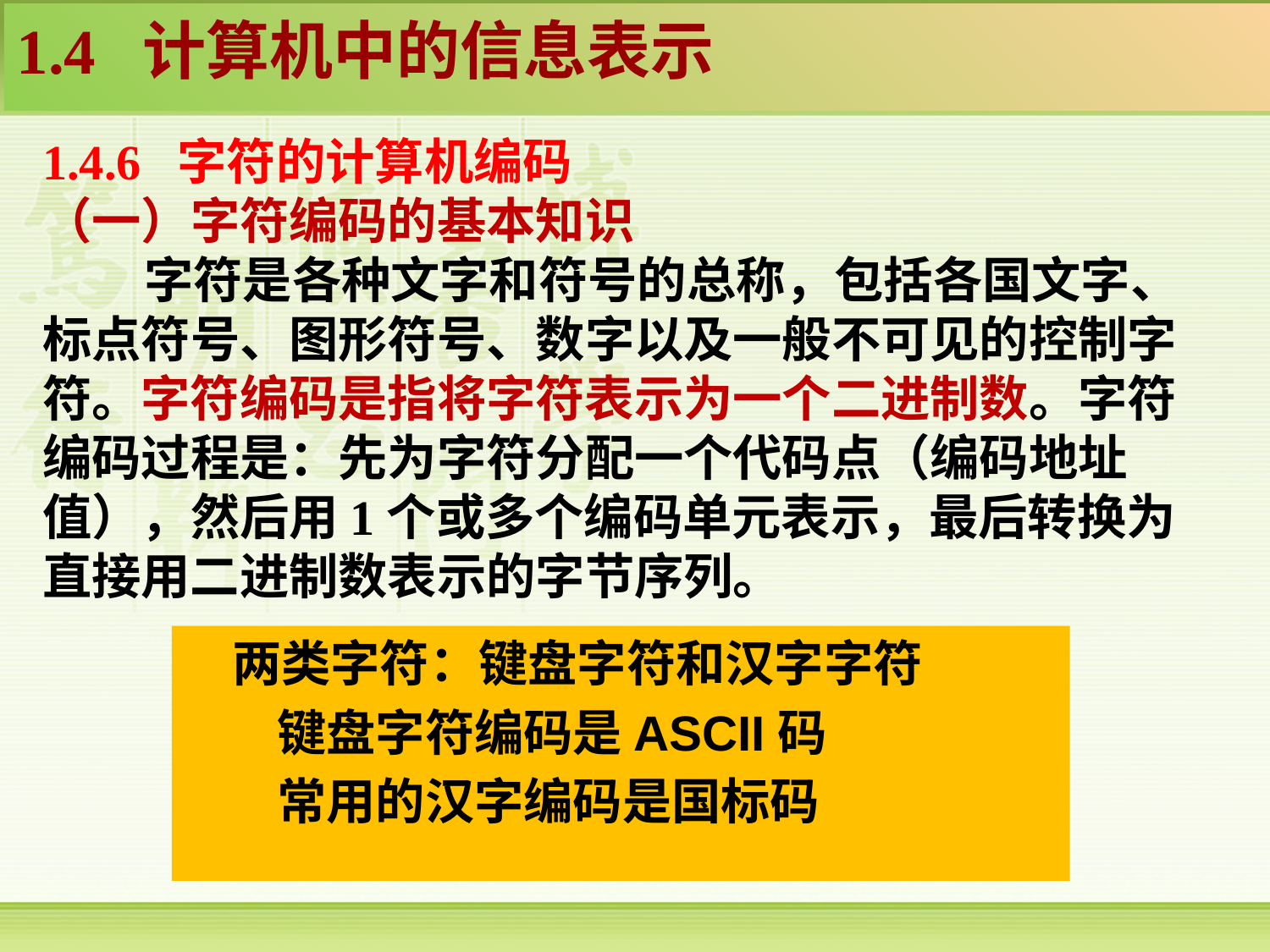

1.4  计算机中的信息表示
1.4.6  字符的计算机编码
（一）字符编码的基本知识
        字符是各种文字和符号的总称，包括各国文字、标点符号、图形符号、数字以及一般不可见的控制字符。字符编码是指将字符表示为一个二进制数。字符编码过程是：先为字符分配一个代码点（编码地址值），然后用1个或多个编码单元表示，最后转换为直接用二进制数表示的字节序列。
 两类字符：键盘字符和汉字字符
     键盘字符编码是ASCII码
     常用的汉字编码是国标码

66